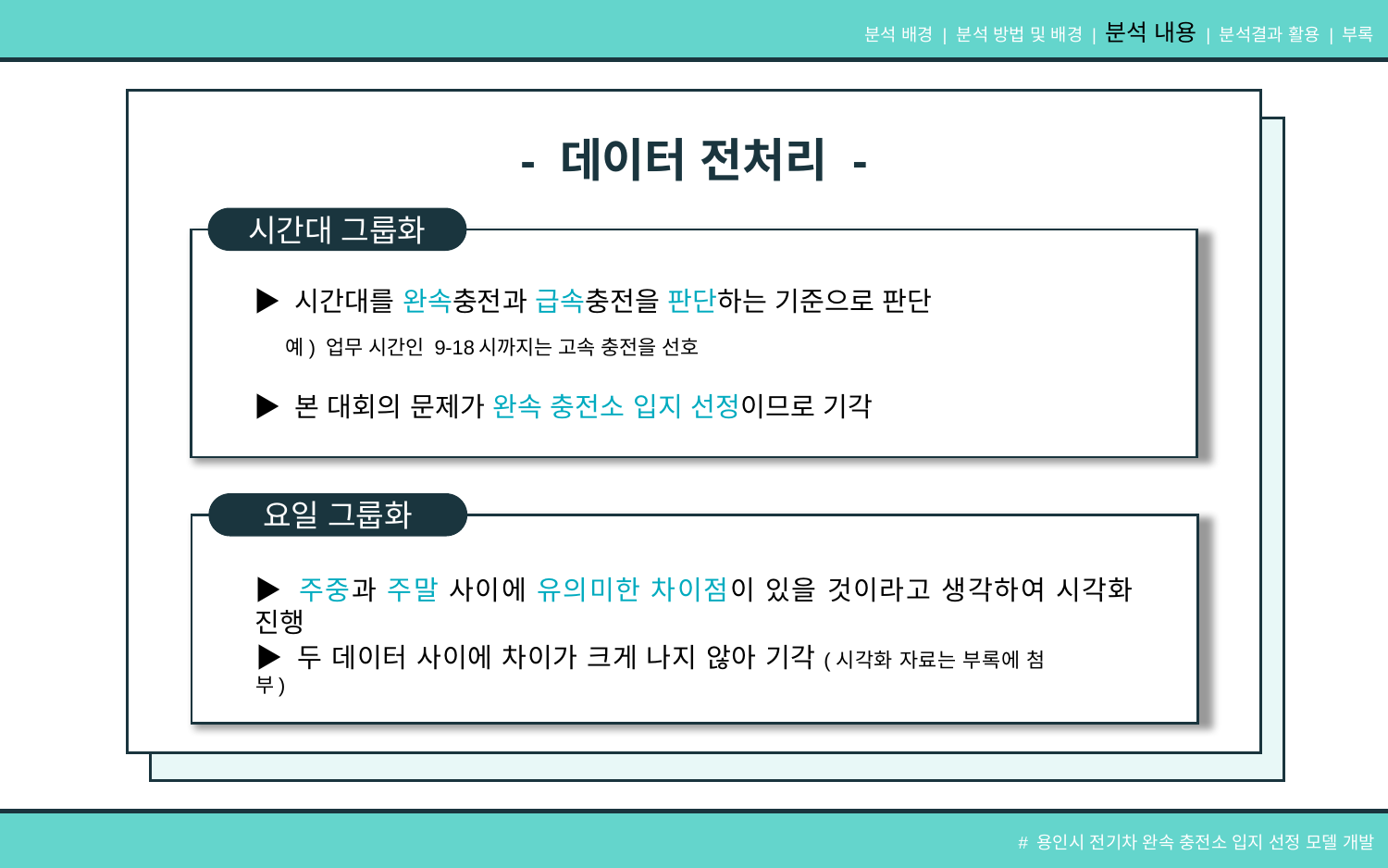

분석 배경 | 분석 방법 및 배경 | 분석 내용 | 분석결과 활용 | 부록

- 데이터 전처리 -

시간대 그룹화

▶ 시간대를 완속충전과 급속충전을 판단하는 기준으로 판단
예) 업무 시간인 9-18시까지는 고속 충전을 선호
▶ 본 대회의 문제가 완속 충전소 입지 선정이므로 기각
요일 그룹화

▶ 주중과 주말 사이에 유의미한 차이점이 있을 것이라고 생각하여 시각화 진행
▶ 두 데이터 사이에 차이가 크게 나지 않아 기각(시각화 자료는 부록에 첨부)

# 용인시 전기차 완속 충전소 입지 선정 모델 개발